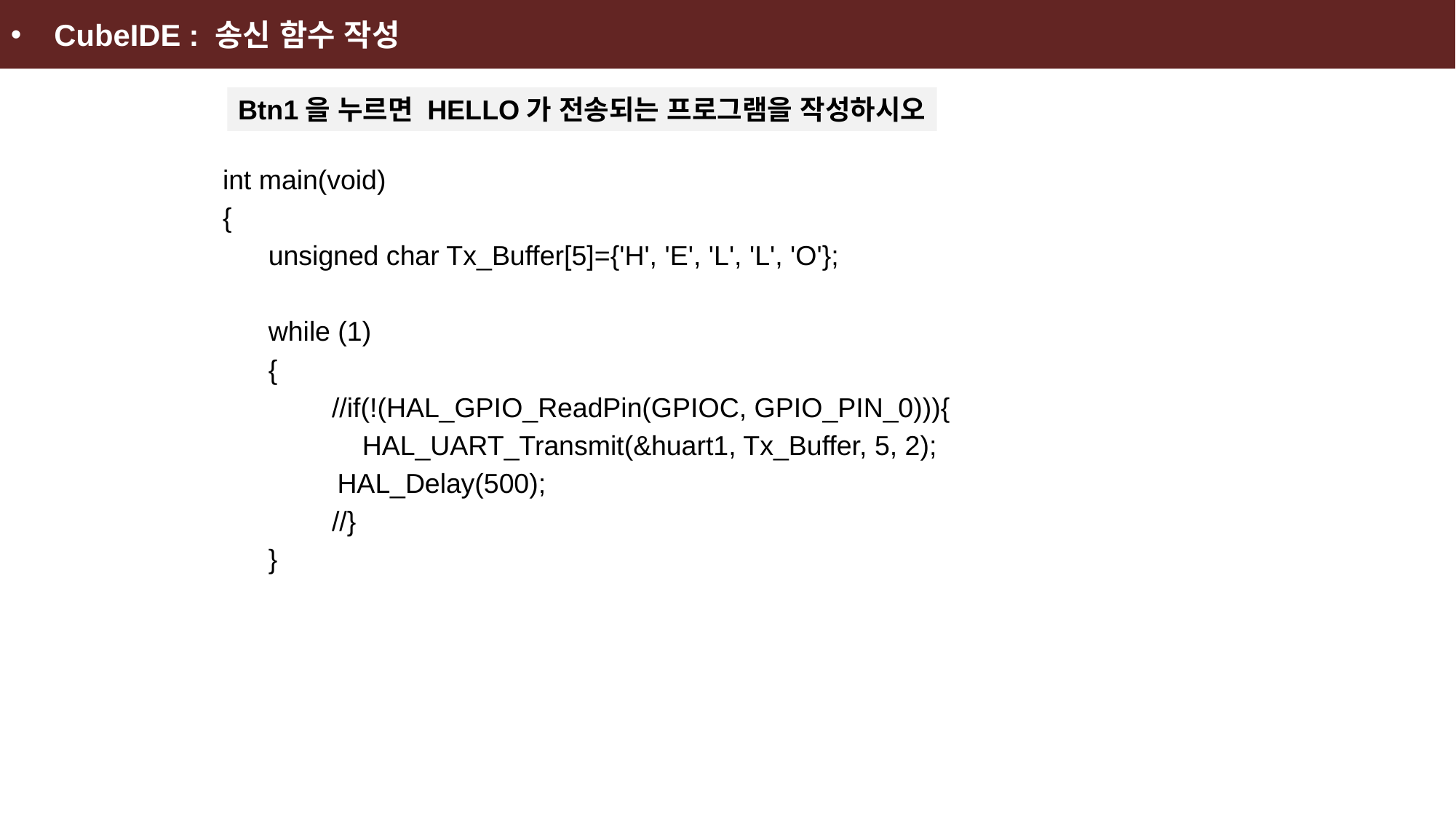

CubeIDE : 송신 함수 작성
Btn1을 누르면 HELLO가 전송되는 프로그램을 작성하시오
int main(void)
{
      unsigned char Tx_Buffer[5]={'H', 'E', 'L', 'L', 'O'};

      while (1)
      {
	//if(!(HAL_GPIO_ReadPin(GPIOC, GPIO_PIN_0))){
	    HAL_UART_Transmit(&huart1, Tx_Buffer, 5, 2);
               HAL_Delay(500);
	//}
      }